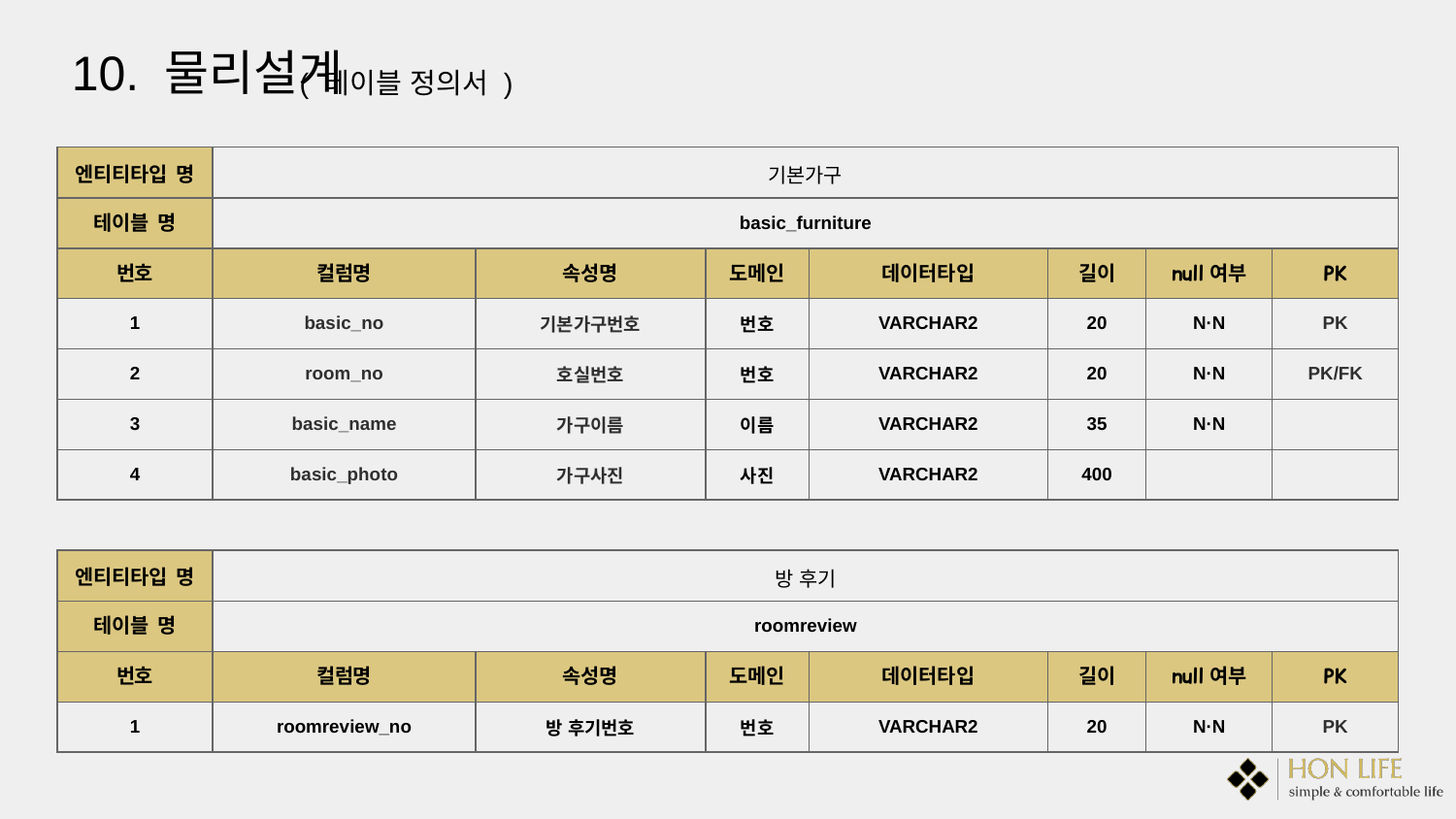

10. 물리설계
( 테이블 정의서 )

| 엔티티타입 명 | 기본가구 |  |  |  |  |  |  |
| --- | --- | --- | --- | --- | --- | --- | --- |
| 테이블 명 | basic\_furniture |  |  |  |  |  |  |
| 번호 | 컬럼명 | 속성명 | 도메인 | 데이터타입 | 길이 | null여부 | PK |
| 1 | basic\_no | 기본가구번호 | 번호 | VARCHAR2 | 20 | N·N | PK |
| 2 | room\_no | 호실번호 | 번호 | VARCHAR2 | 20 | N·N | PK/FK |
| 3 | basic\_name | 가구이름 | 이름 | VARCHAR2 | 35 | N·N |  |
| 4 | basic\_photo | 가구사진 | 사진 | VARCHAR2 | 400 |  |  |
| 엔티티타입 명 | 방 후기 |  |  |  |  |  |  |
| --- | --- | --- | --- | --- | --- | --- | --- |
| 테이블 명 | roomreview |  |  |  |  |  |  |
| 번호 | 컬럼명 | 속성명 | 도메인 | 데이터타입 | 길이 | null여부 | PK |
| 1 | roomreview\_no | 방 후기번호 | 번호 | VARCHAR2 | 20 | N·N | PK |